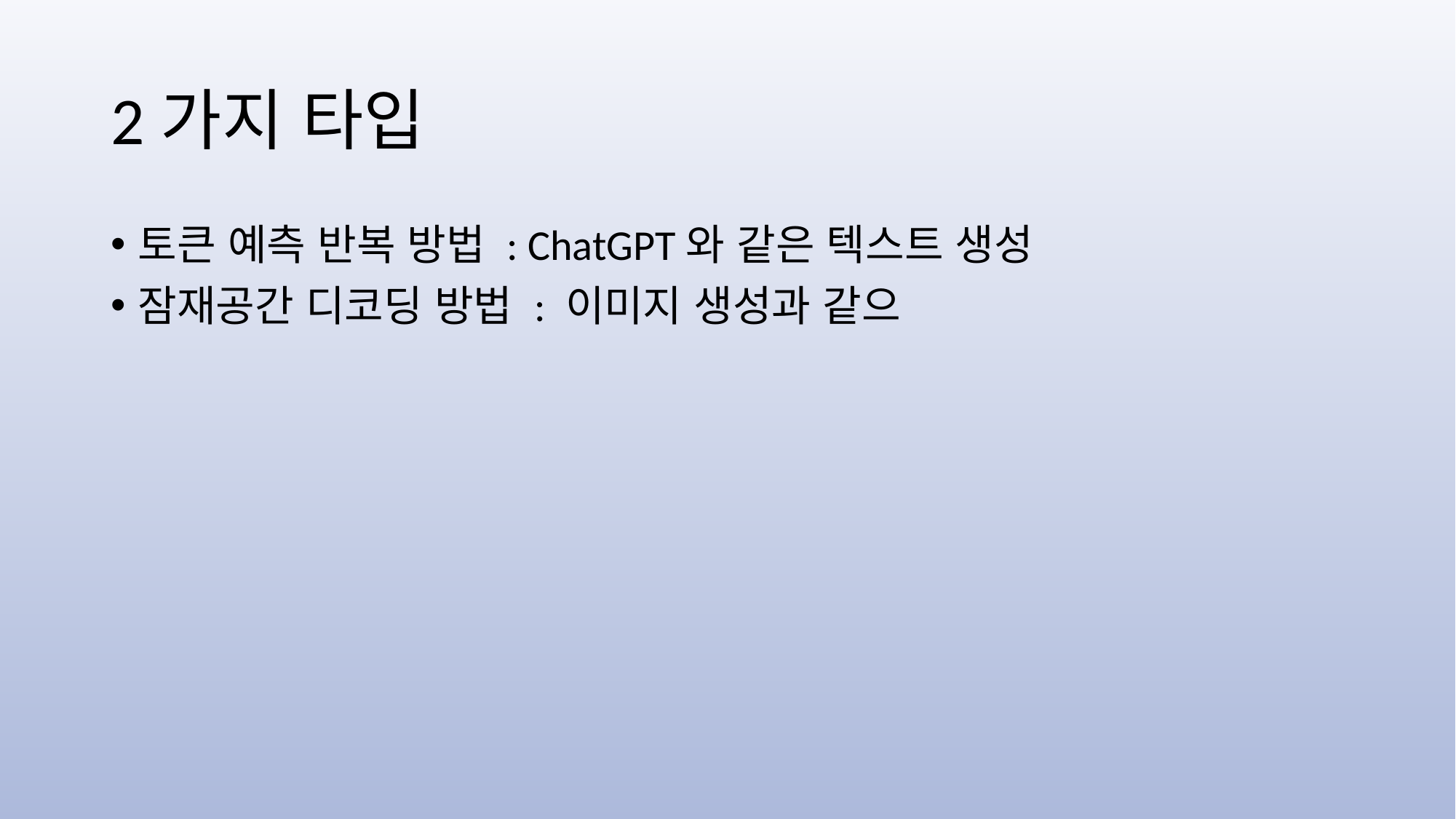

# 2가지 타입
토큰 예측 반복 방법 : ChatGPT와 같은 텍스트 생성
잠재공간 디코딩 방법 : 이미지 생성과 같으